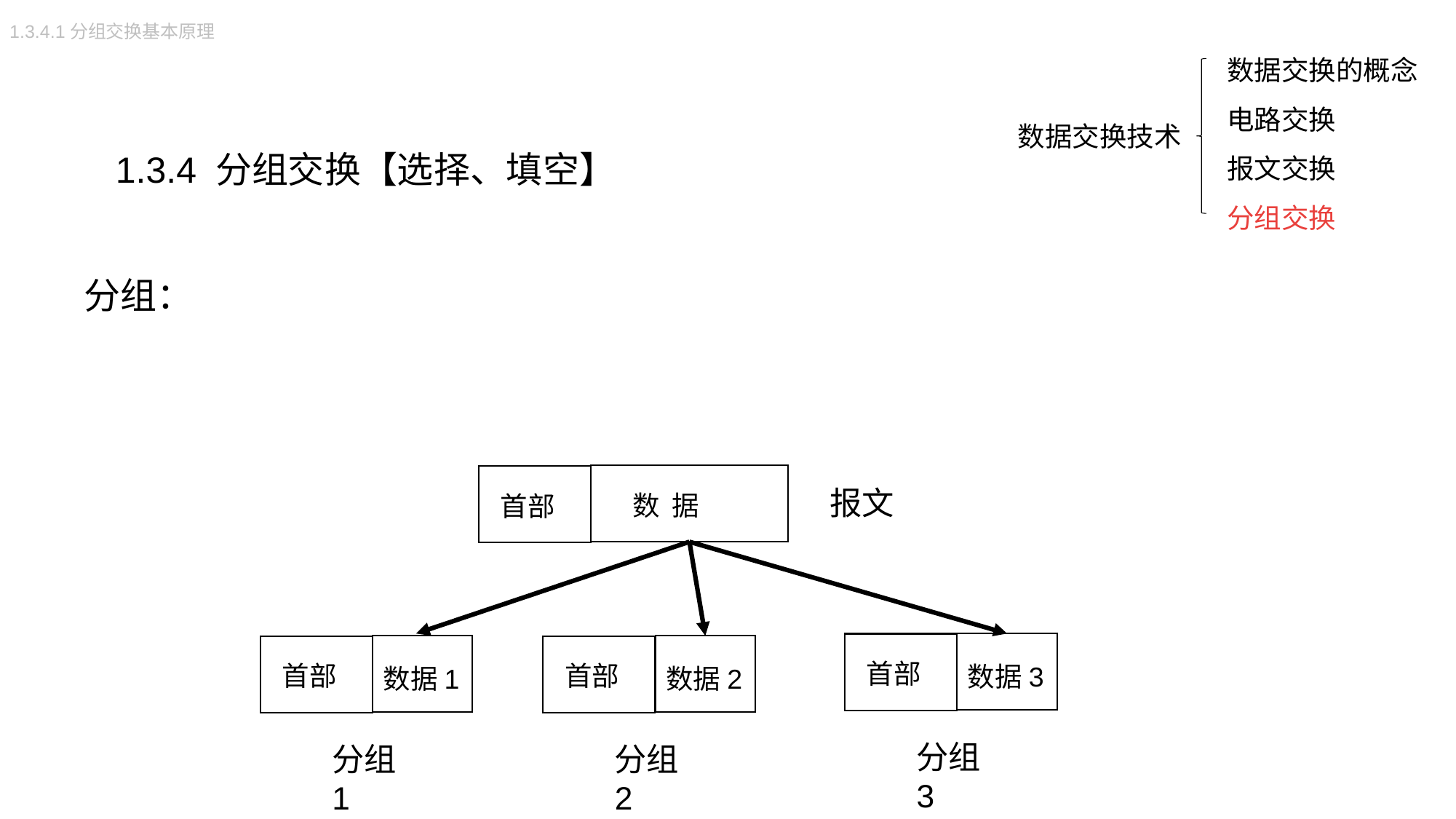

1.3.4.1分组交换基本原理
数据交换的概念
电路交换
报文交换
分组交换

数据交换技术
1.3.4 分组交换【选择、填空】
分组：

报文
数  据
首部

首部
首部
首部
数据3
数据1
数据2
分组3
分组1
分组2